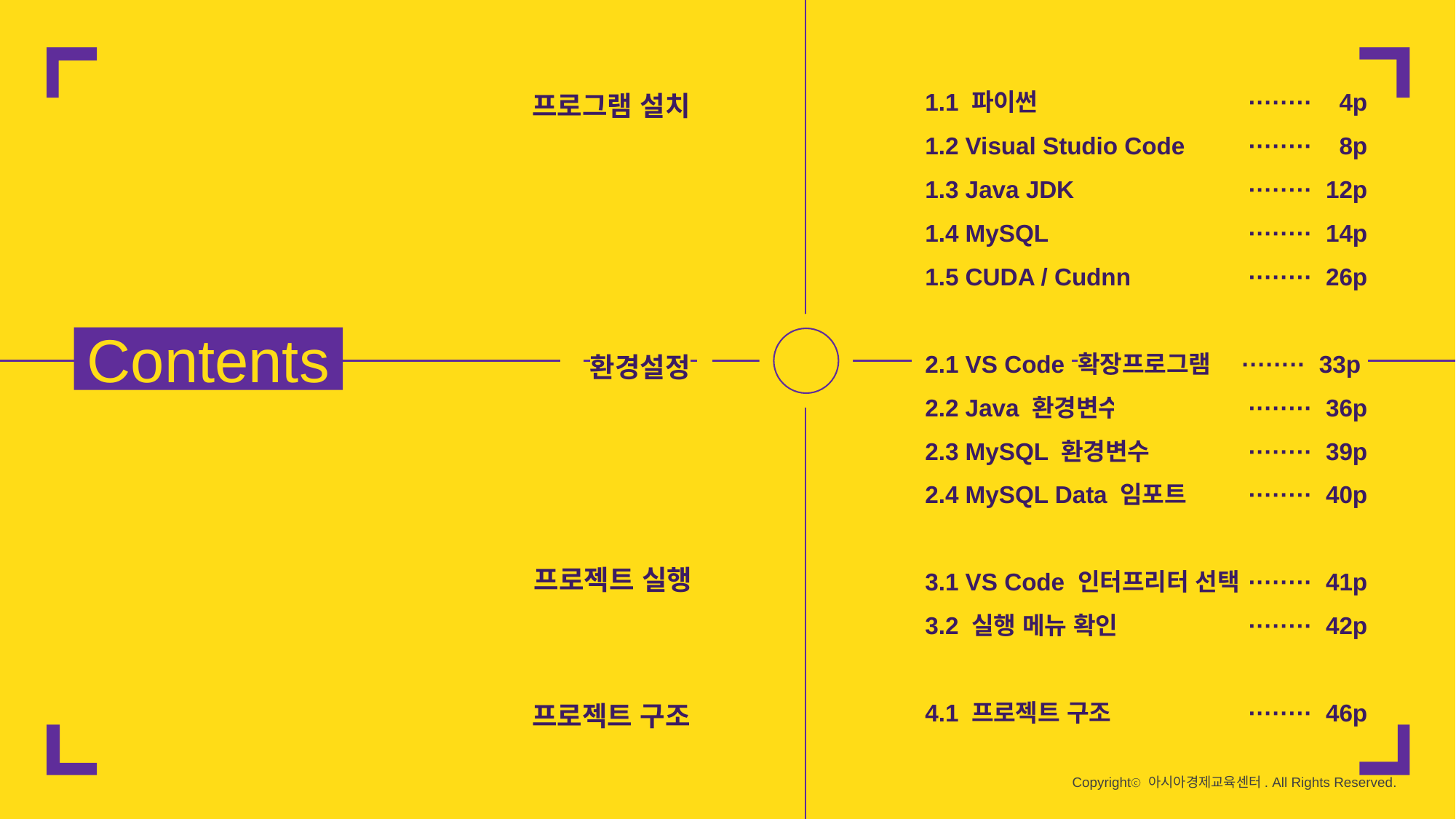

프로그램 설치..

   환경설정..

  프로젝트 실행..

 프로젝트 구조..
  1.1 파이썬
  1.2 Visual Studio Code
  1.3 Java JDK
  1.4 MySQL
  1.5 CUDA / Cudnn

  2.1 VS Code 확장프로그램 …
  2.2 Java 환경변수
  2.3 MySQL 환경변수
  2.4 MySQL Data 임포트

  3.1 VS Code 인터프리터 선택
  3.2 실행 메뉴 확인

  4.1 프로젝트 구조

········    4p
········    8p
········  12p
········  14p
········  26p

   ········  33p
                    ········  36p
········  39p
········  40p

········  41p
········  42p

········  46p

Contents

Copyrightⓒ 아시아경제교육센터. All Rights Reserved.